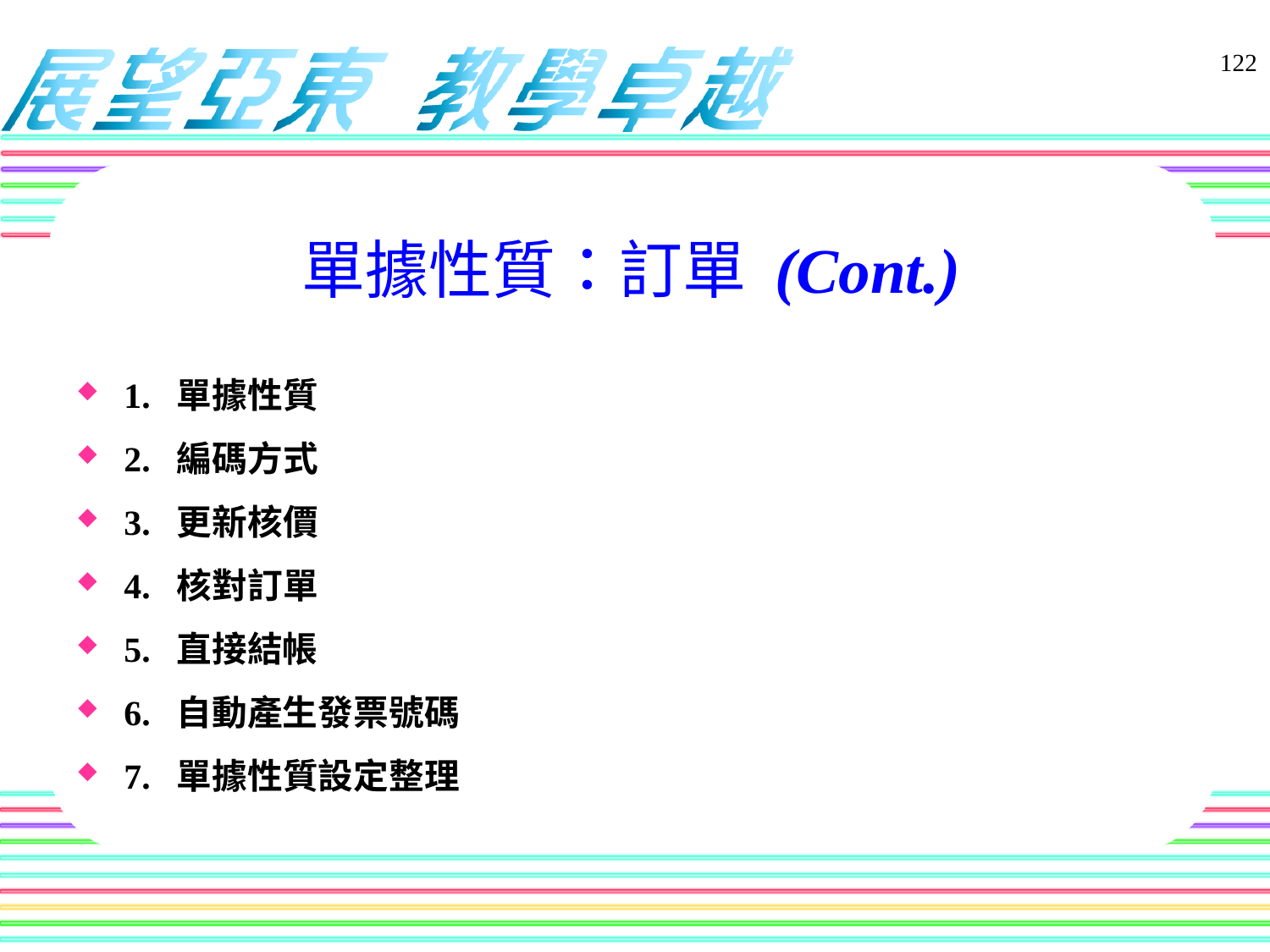

122
# 單據性質：訂單 (Cont.)
1.  單據性質
2.  編碼方式
3.  更新核價
4.  核對訂單
5.  直接結帳
6.  自動產生發票號碼
7.  單據性質設定整理